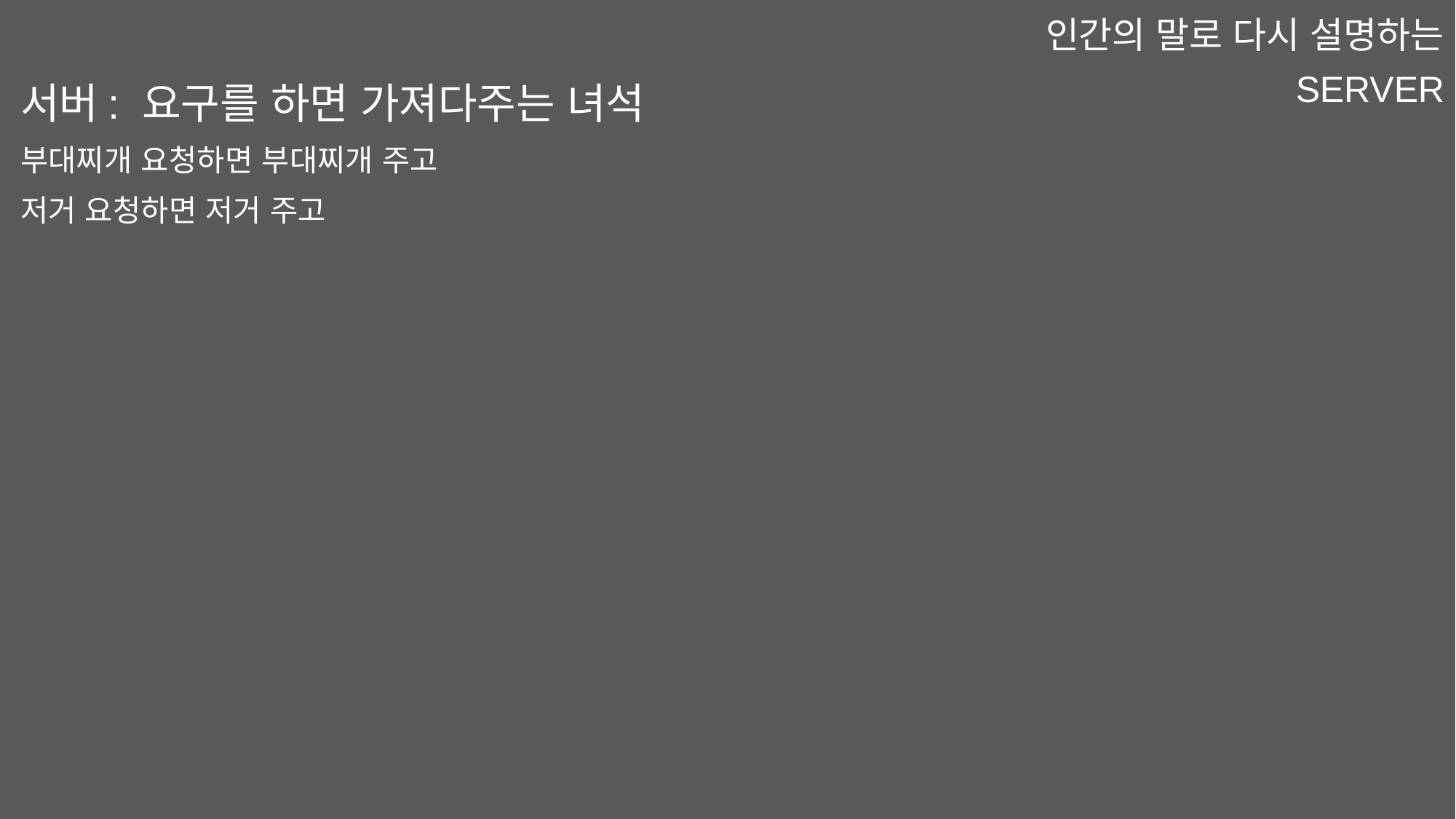

인간의 말로 다시 설명하는
SERVER
서버: 요구를 하면 가져다주는 녀석
부대찌개 요청하면 부대찌개 주고
저거 요청하면 저거 주고